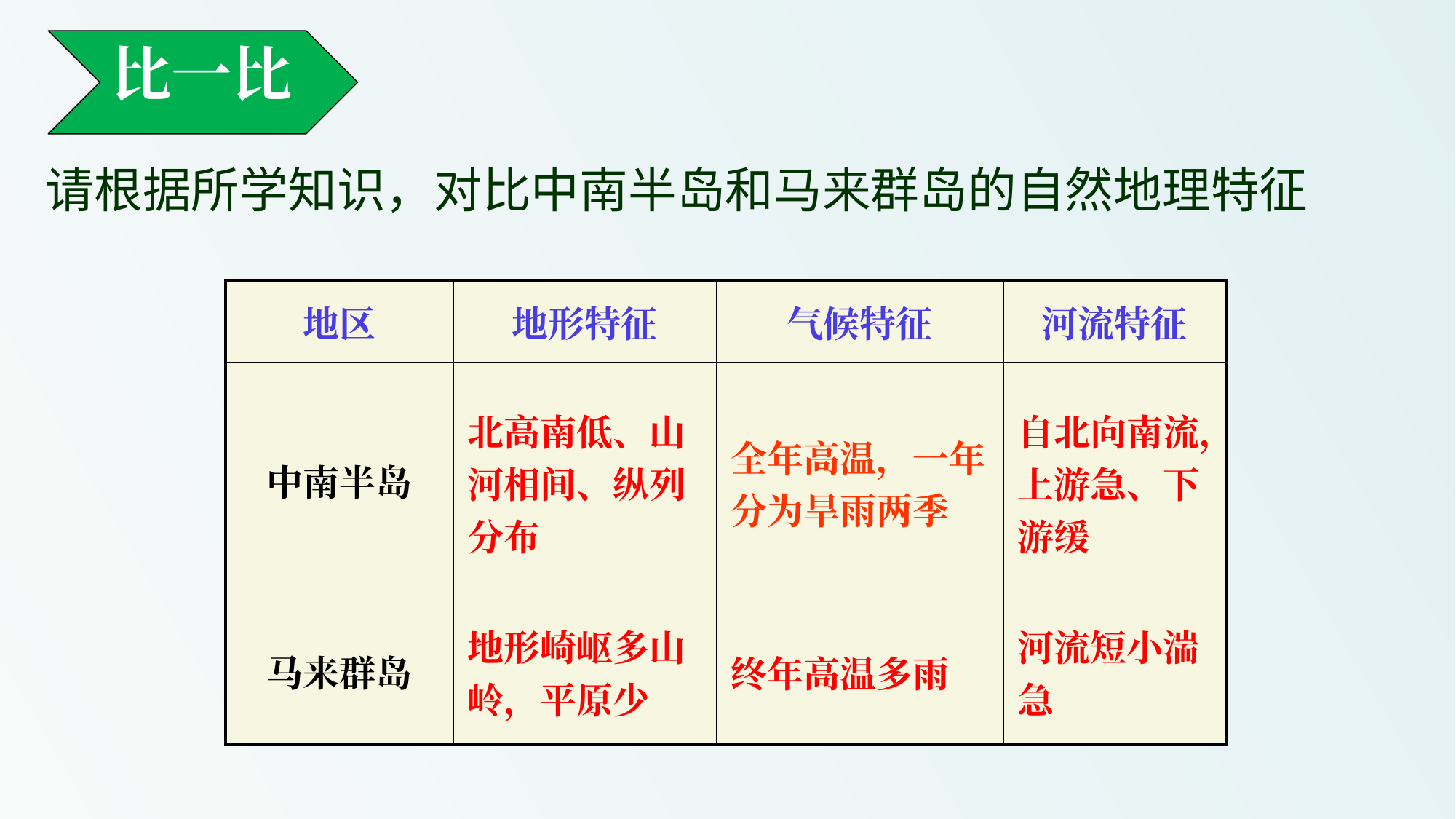

比一比
请根据所学知识，对比中南半岛和马来群岛的自然地理特征
| 地区 | 地形特征 | 气候特征 | 河流特征 |
| --- | --- | --- | --- |
| 中南半岛 |  |  |  |
| 马来群岛 |  |  |  |
|  |  |  |  |
| --- | --- | --- | --- |
|  | 北高南低、山河相间、纵列分布 | 全年高温，一年分为旱雨两季 | 自北向南流，上游急、下游缓 |
|  | 地形崎岖多山岭，平原少 | 终年高温多雨 | 河流短小湍急 |